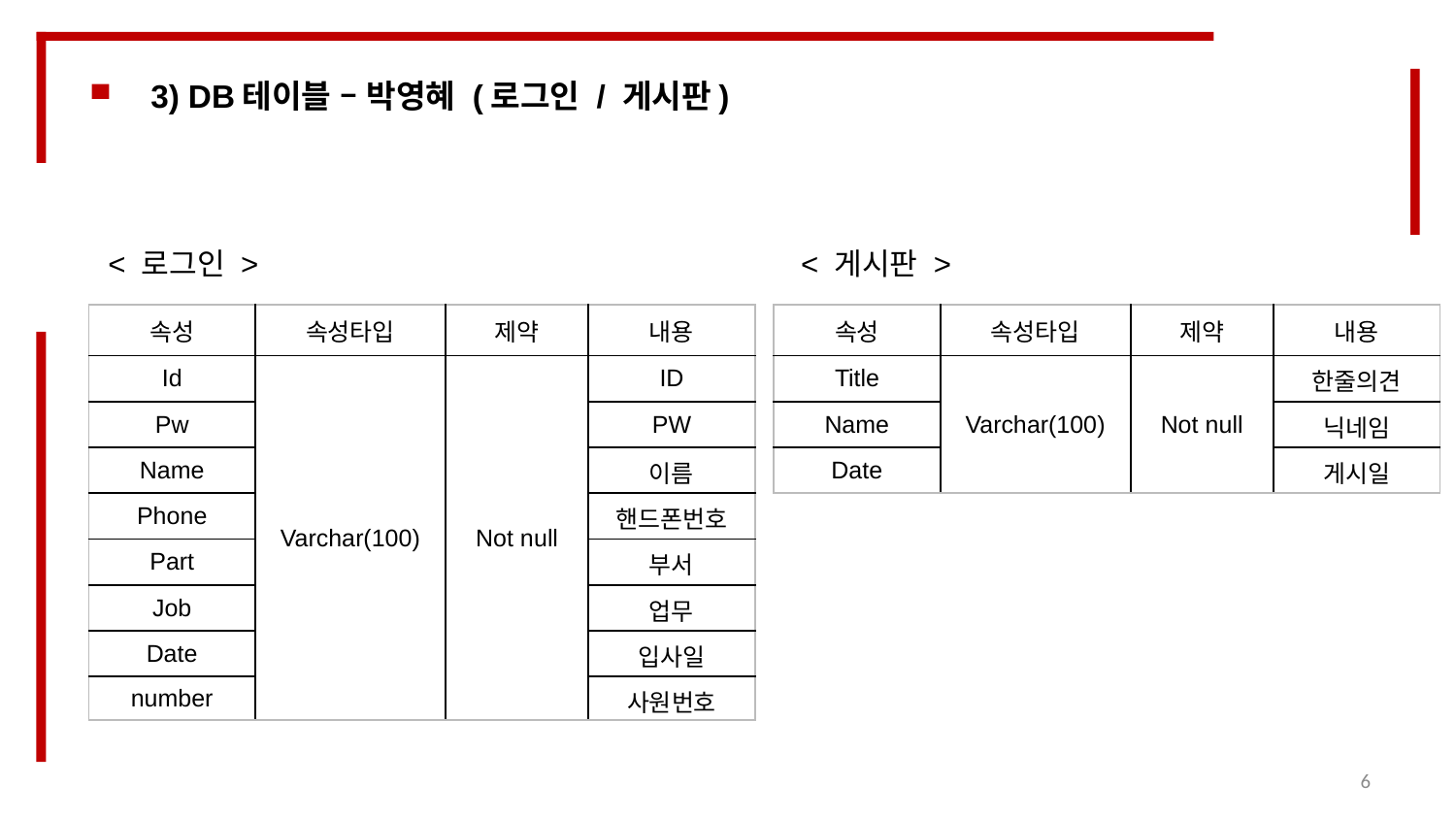

3) DB테이블 – 박영혜 (로그인 / 게시판)

< 로그인 >
< 게시판 >
| 속성 | 속성타입 | 제약 | 내용 |
| --- | --- | --- | --- |
| Id | Varchar(100) | Not null | ID |
| Pw |  |  | PW |
| Name |  |  | 이름 |
| Phone |  |  | 핸드폰번호 |
| Part |  |  | 부서 |
| Job |  |  | 업무 |
| Date |  |  | 입사일 |
| number |  |  | 사원번호 |
| 속성 | 속성타입 | 제약 | 내용 |
| --- | --- | --- | --- |
| Title | Varchar(100) | Not null | 한줄의견 |
| Name |  |  | 닉네임 |
| Date |  |  | 게시일 |
83%
6